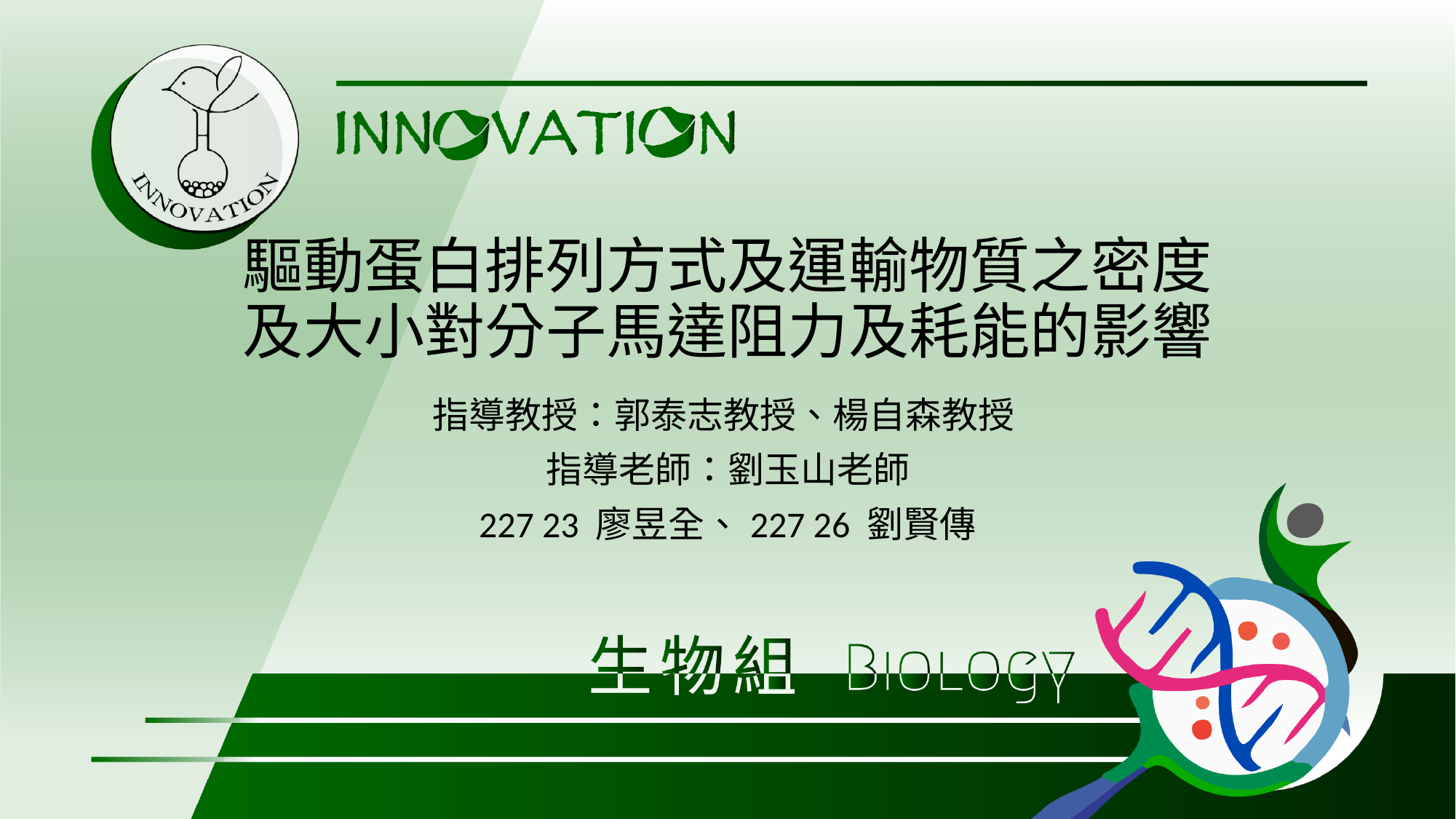

驅動蛋白排列方式及運輸物質之密度
及大小對分子馬達阻力及耗能的影響
指導教授：郭泰志教授、楊自森教授
指導老師：劉玉山老師
227 23 廖昱全、227 26 劉賢傳